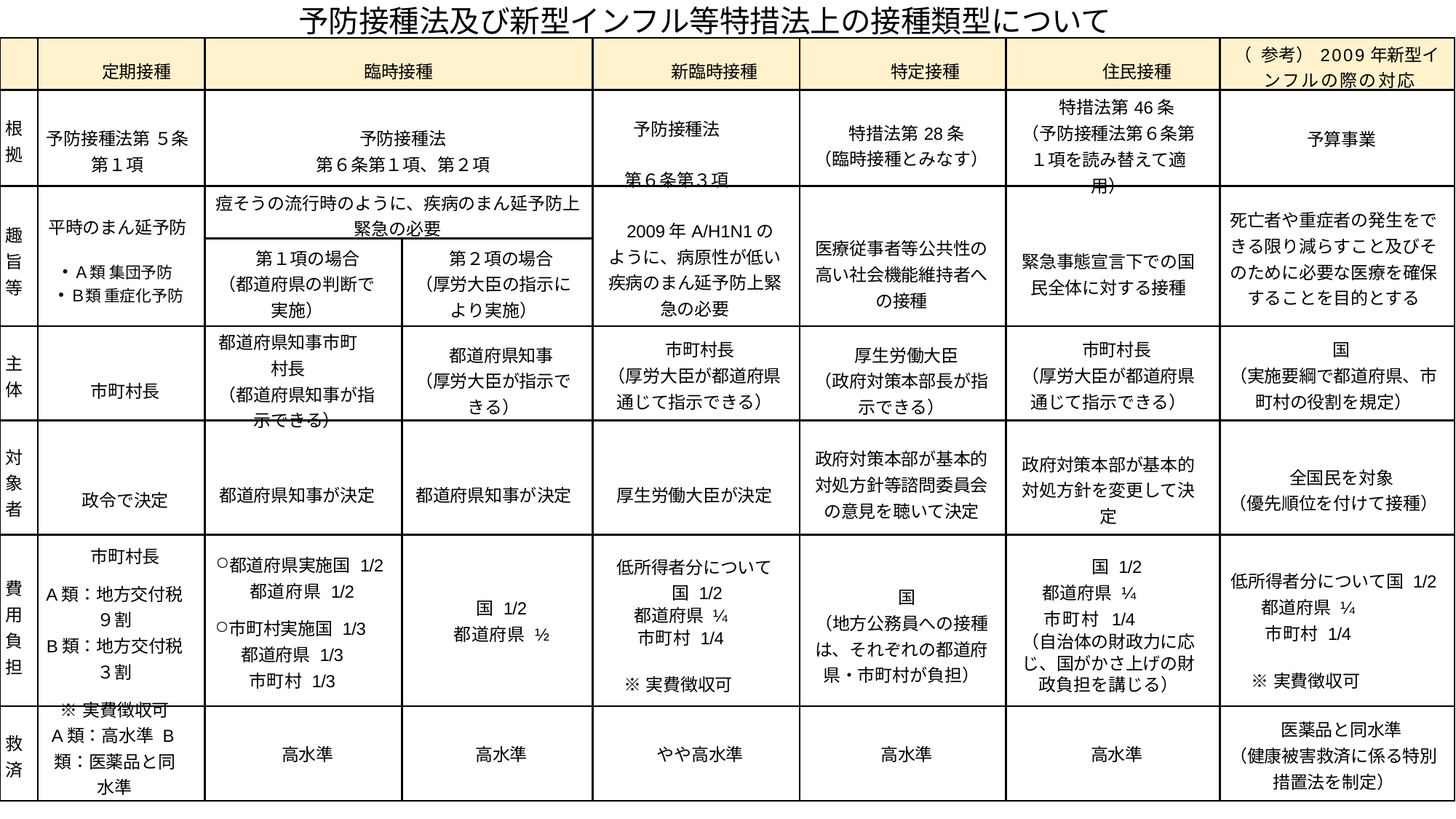

# 予防接種法及び新型インフル等特措法上の接種類型について
|  | 定期接種 | 臨時接種 |  | 新臨時接種 | 特定接種 | 住民接種 | （参考）2009年新型インフルの際の対応 |
| --- | --- | --- | --- | --- | --- | --- | --- |
| 根拠 | 予防接種法第 ５条第１項 | 予防接種法 第６条第１項、第２項 |  | 予防接種法 第６条第３項 | 特措法第28条 （臨時接種とみなす） | 特措法第46条 （予防接種法第６条第１項を読み替えて適用） | 予算事業 |
| 趣旨等 | 平時のまん延予防 Ａ類 集団予防 Ｂ類 重症化予防 | 痘そうの流行時のように、疾病のまん延予防上緊急の必要 |  | 2009年A/H1N1の ように、病原性が低い疾病のまん延予防上緊急の必要 | 医療従事者等公共性の高い社会機能維持者への接種 | 緊急事態宣言下での国民全体に対する接種 | 死亡者や重症者の発生をできる限り減らすこと及びそのために必要な医療を確保することを目的とする |
|  |  | 第１項の場合 （都道府県の判断で実施） | 第２項の場合 （厚労大臣の指示により実施） |  |  |  |  |
| 主体 | 市町村長 | 都道府県知事市町村長 （都道府県知事が指示できる） | 都道府県知事 （厚労大臣が指示できる） | 市町村長 （厚労大臣が都道府県通じて指示できる） | 厚生労働大臣 （政府対策本部長が指示できる） | 市町村長 （厚労大臣が都道府県通じて指示できる） | 国 （実施要綱で都道府県、市町村の役割を規定） |
| 対象者 | 政令で決定 | 都道府県知事が決定 | 都道府県知事が決定 | 厚生労働大臣が決定 | 政府対策本部が基本的対処方針等諮問委員会の意見を聴いて決定 | 政府対策本部が基本的対処方針を変更して決定 | 全国民を対象 （優先順位を付けて接種） |
| 費用負担 | 市町村長 A類：地方交付税９割 B類：地方交付税３割 ※実費徴収可 | 都道府県実施国 1/2 都道府県 1/2 市町村実施国 1/3 都道府県 1/3 市町村 1/3 | 国 1/2 都道府県 ½ | 低所得者分について 国 1/2 都道府県 ¼ 市町村 1/4 ※実費徴収可 | 国 （地方公務員への接種は、それぞれの都道府県・市町村が負担） | 国 1/2 都道府県 ¼ 市町村 1/4 （自治体の財政力に応じ、国がかさ上げの財政負担を講じる） | 低所得者分について国 1/2 都道府県 ¼ 市町村 1/4 ※実費徴収可 |
| 救済 | A類：高水準 B類：医薬品と同水準 | 高水準 | 高水準 | やや高水準 | 高水準 | 高水準 | 医薬品と同水準 （健康被害救済に係る特別措置法を制定） |